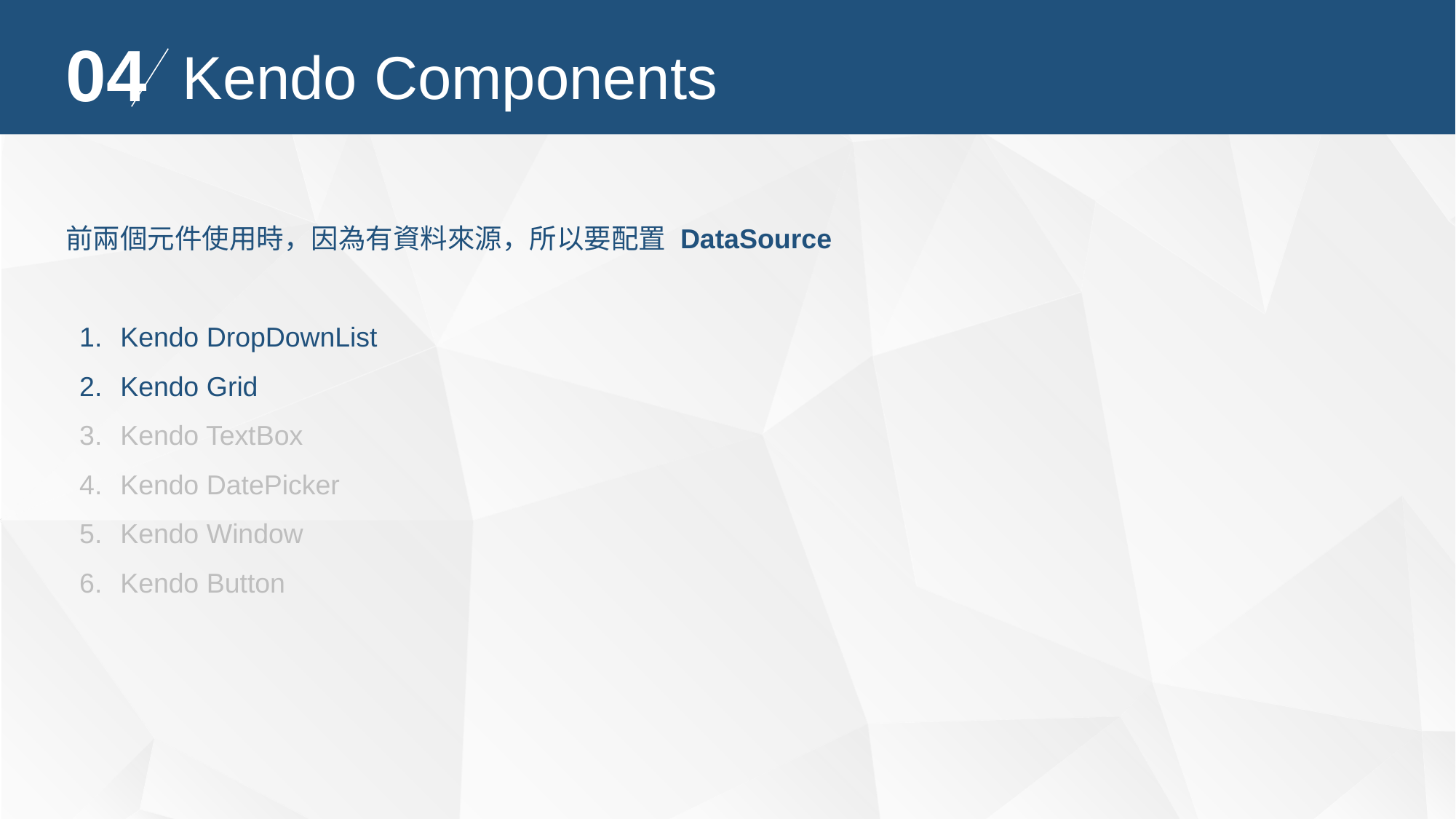

04
Kendo Components
前兩個元件使用時，因為有資料來源，所以要配置 DataSource

Kendo DropDownList
Kendo Grid
Kendo TextBox
Kendo DatePicker
Kendo Window
Kendo Button